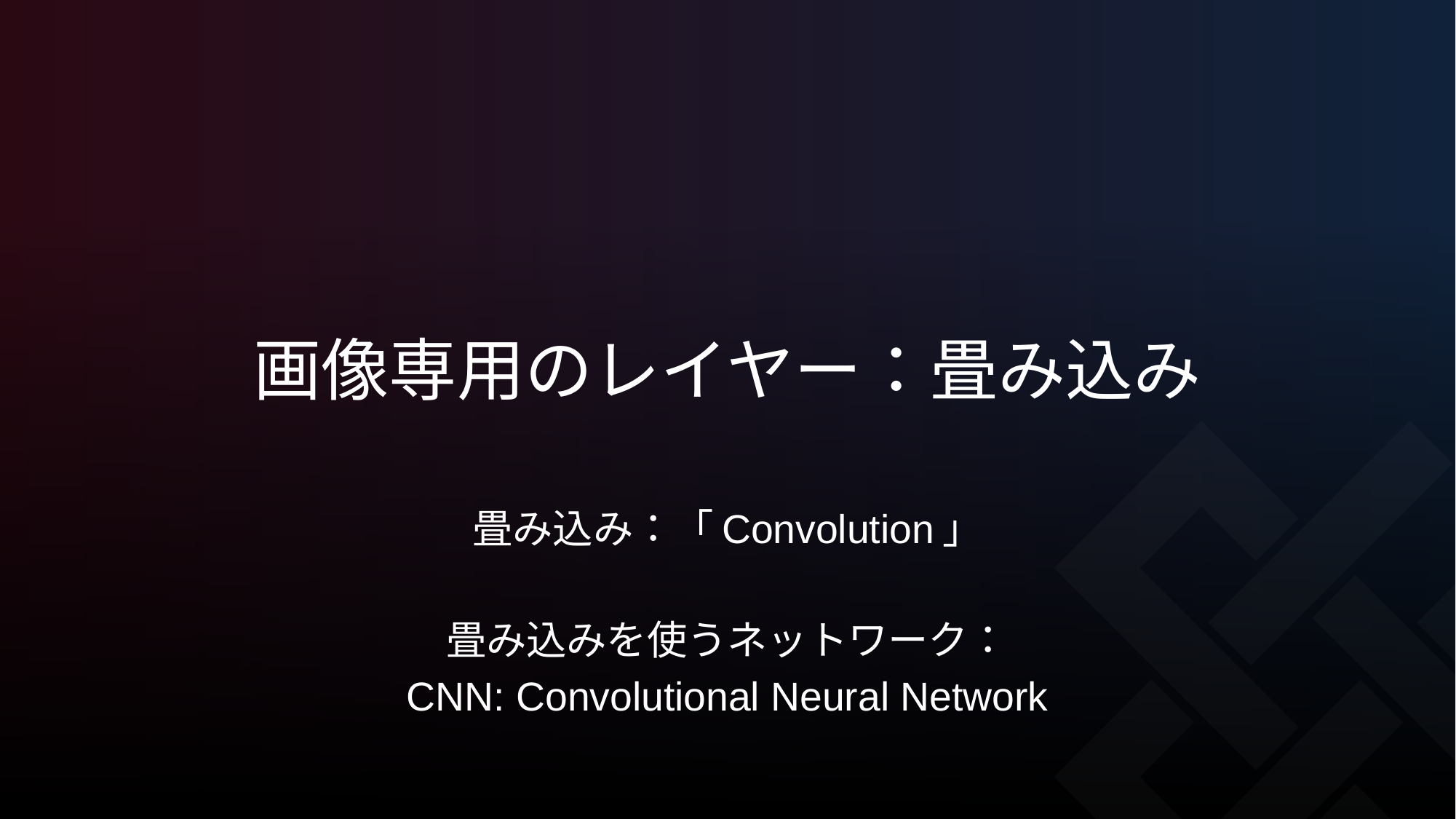

画像専用のレイヤー：畳み込み

畳み込み：「Convolution」

畳み込みを使うネットワーク：
CNN: Convolutional Neural Network